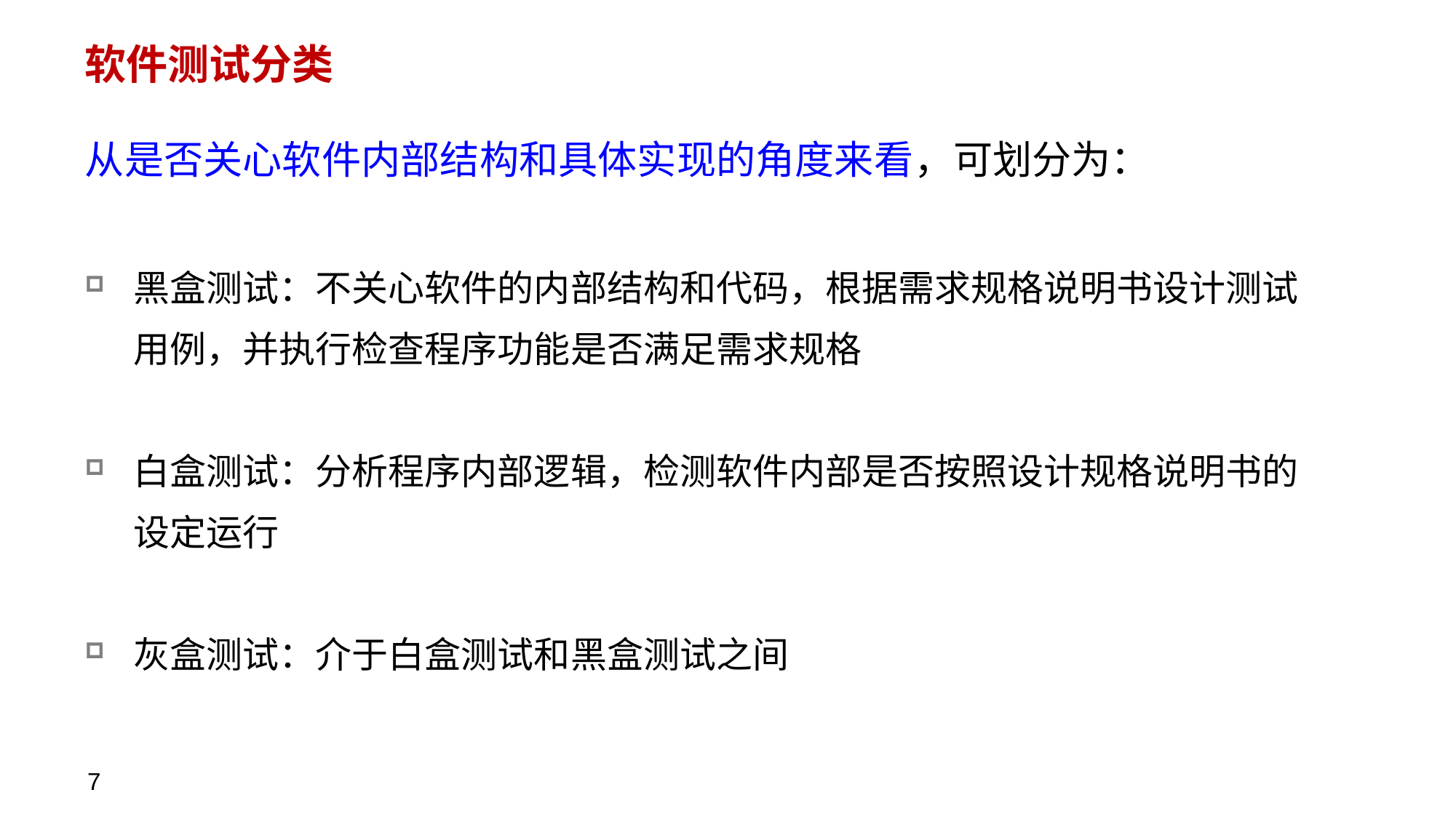

# 软件测试分类
从是否关心软件内部结构和具体实现的角度来看，可划分为：

黑盒测试：不关心软件的内部结构和代码，根据需求规格说明书设计测试用例，并执行检查程序功能是否满足需求规格

白盒测试：分析程序内部逻辑，检测软件内部是否按照设计规格说明书的设定运行

灰盒测试：介于白盒测试和黑盒测试之间
7